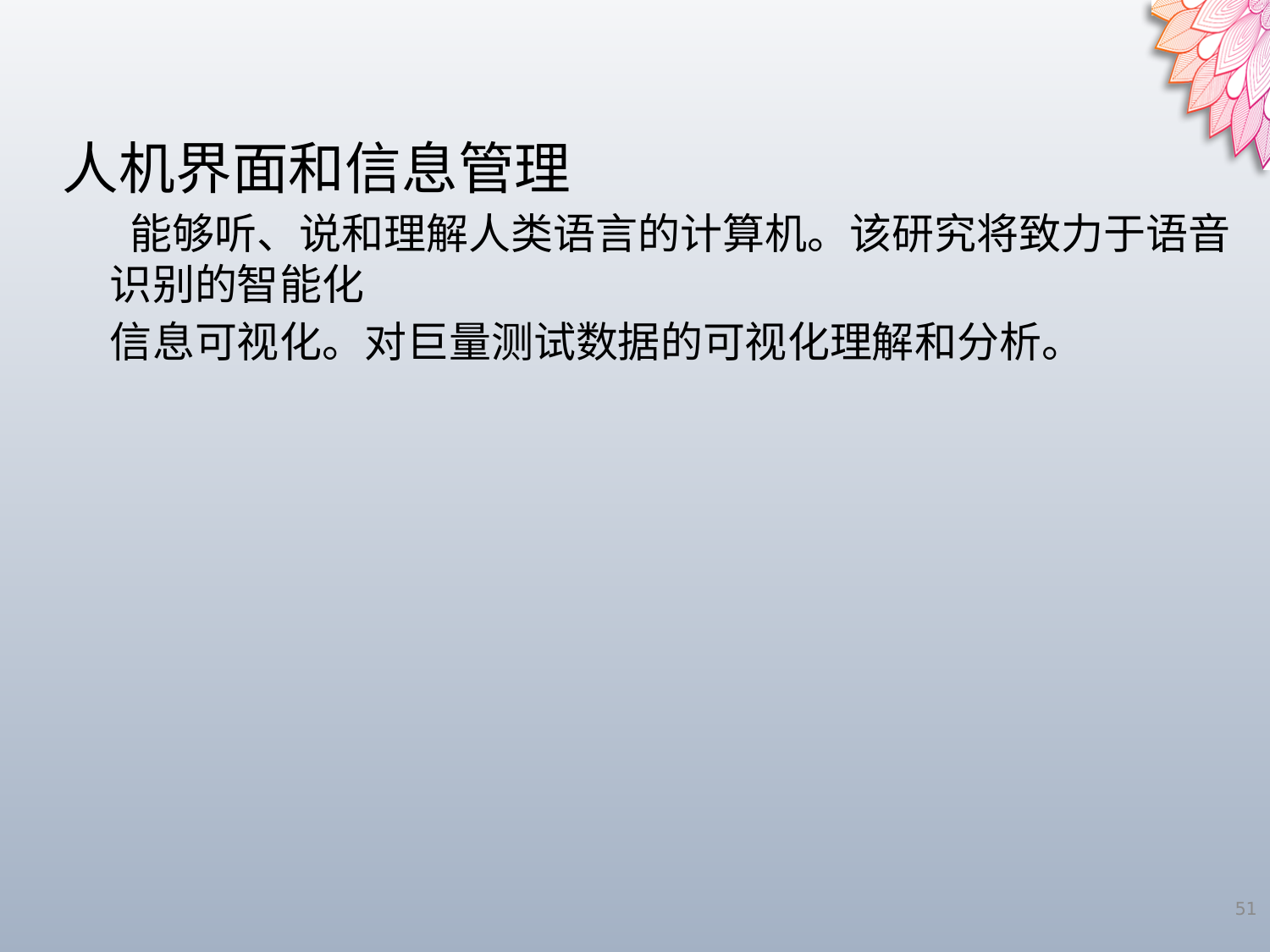

人机界面和信息管理
 能够听、说和理解人类语言的计算机。该研究将致力于语音识别的智能化
信息可视化。对巨量测试数据的可视化理解和分析。
51